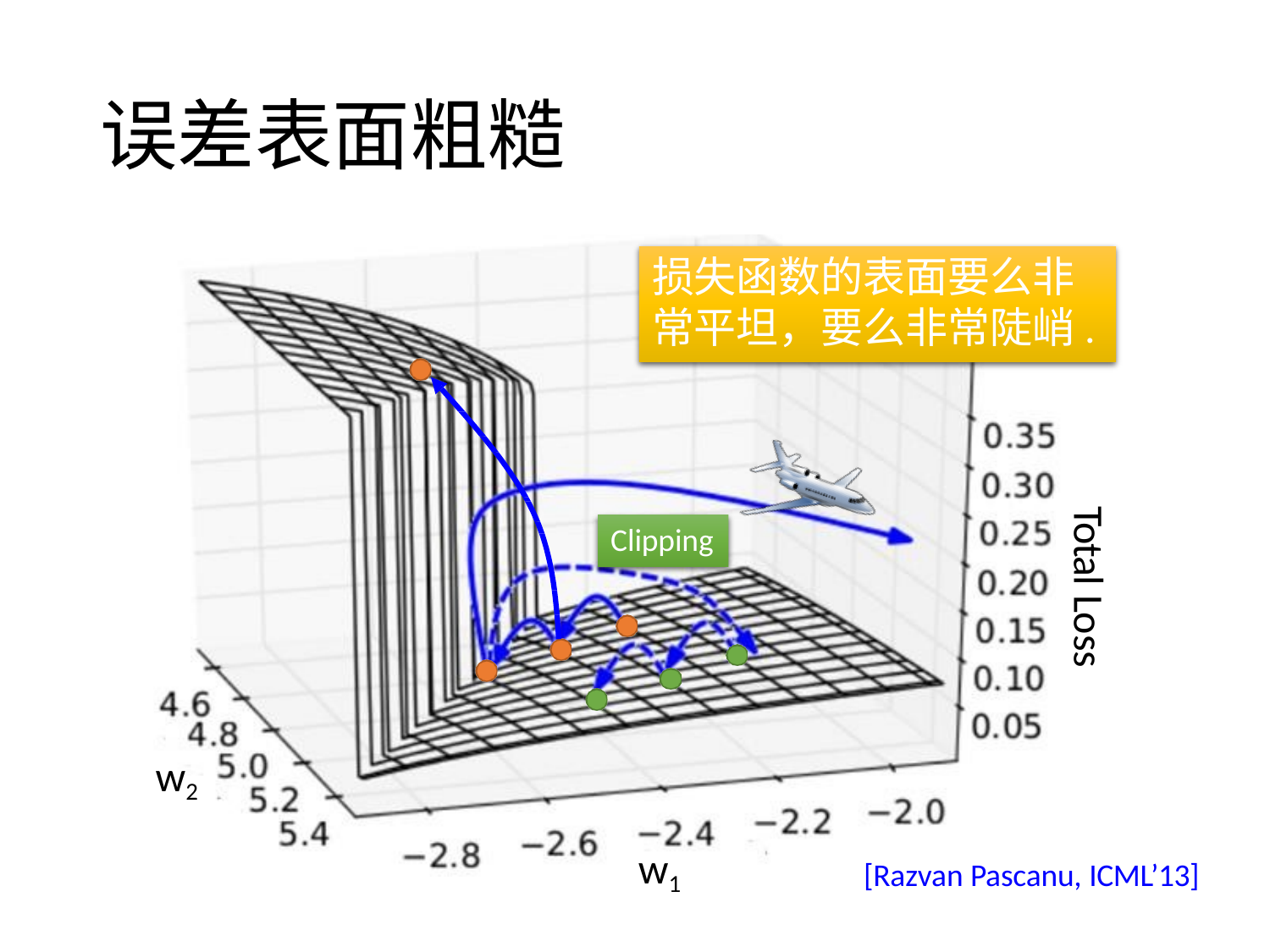

# 误差表面粗糙

损失函数的表面要么非常平坦，要么非常陡峭.

Total Loss

Clipping
Cos
t

w2
w1
[Razvan Pascanu, ICML’13]